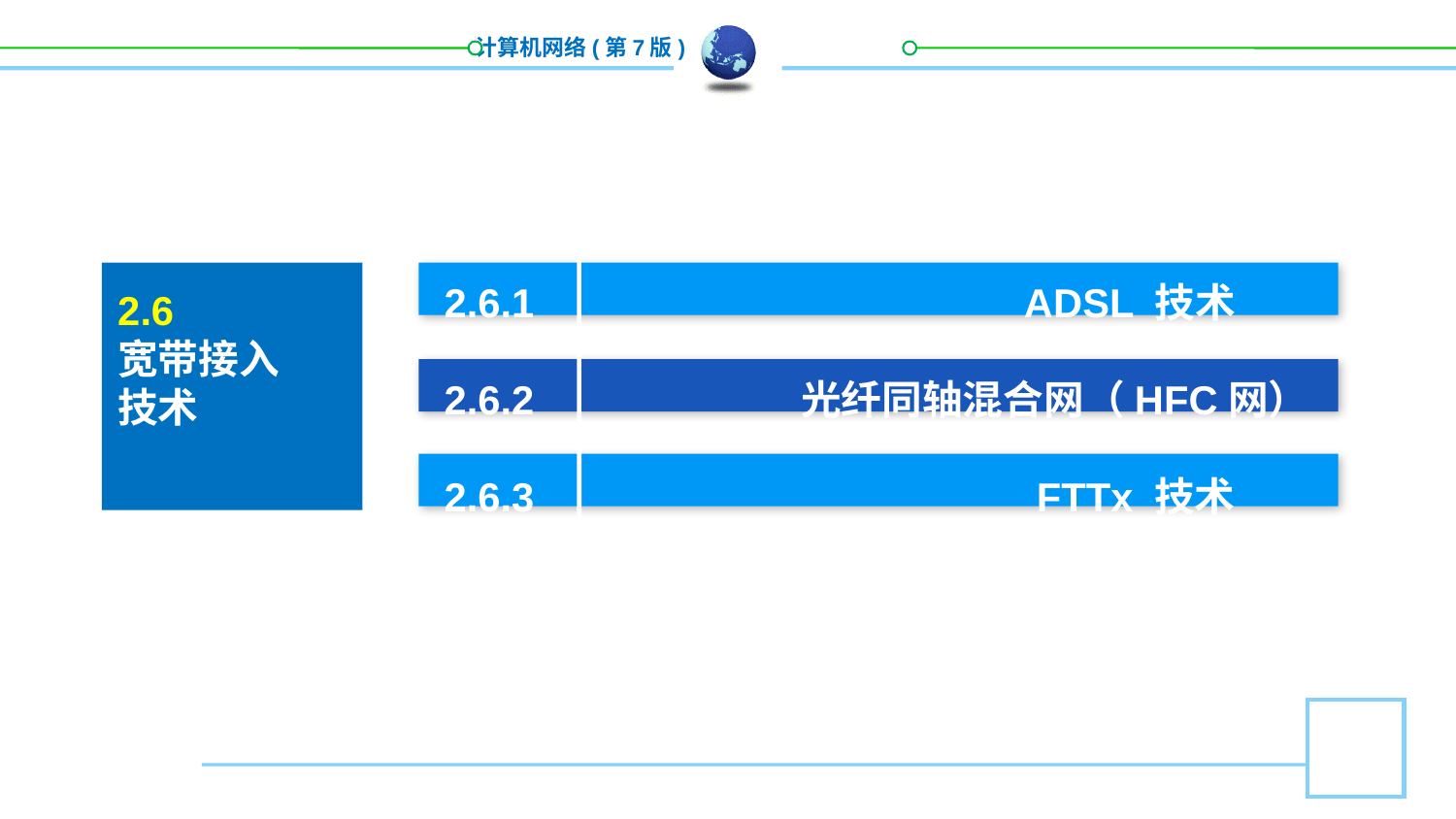

2.6.1                                            ADSL 技术
2.6.2                       光纤同轴混合网（HFC网）
2.6.3                                             FTTx 技术

2.6
宽带接入
技术